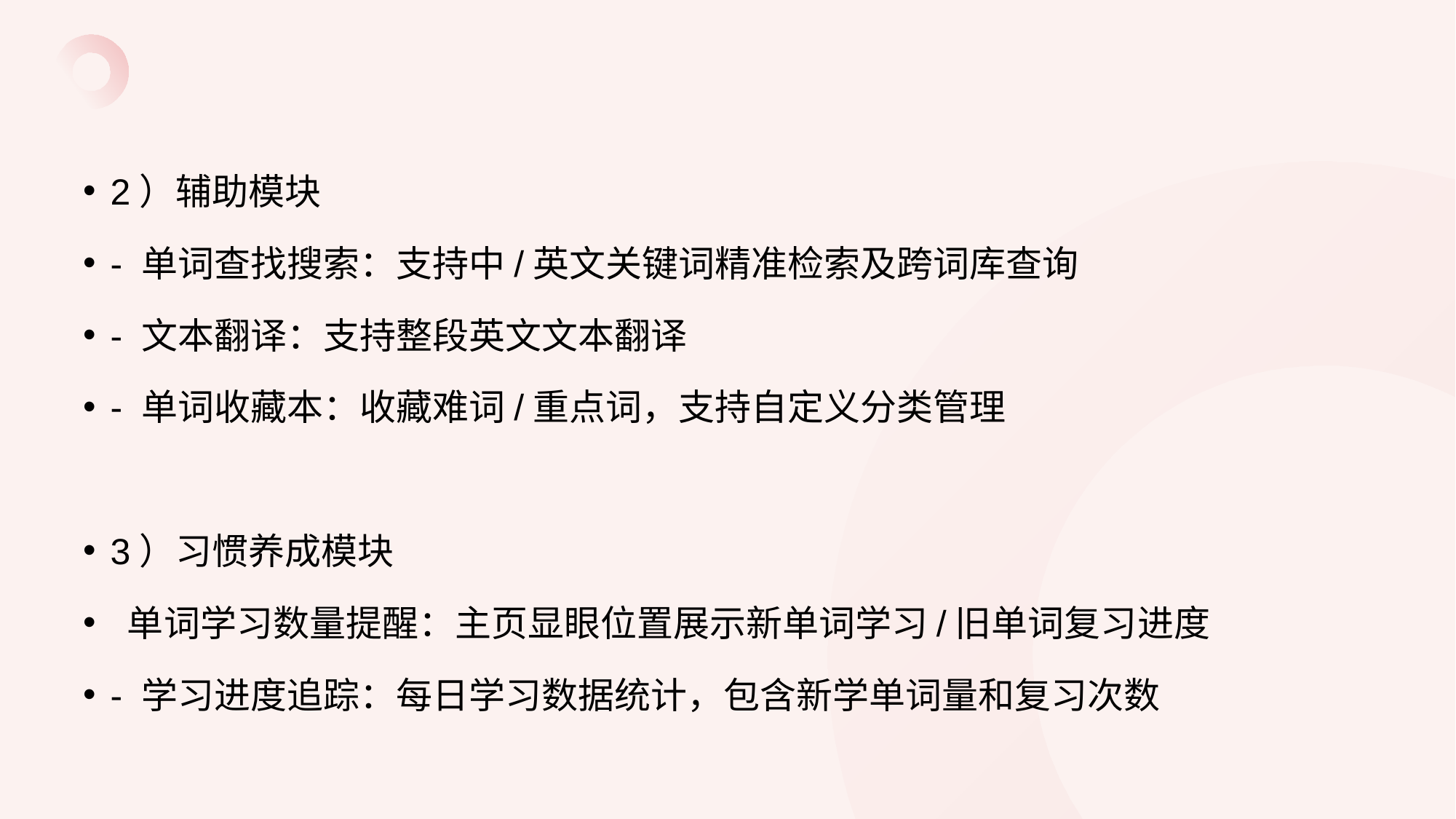

#
2）辅助模块
- 单词查找搜索：支持中/英文关键词精准检索及跨词库查询
- 文本翻译：支持整段英文文本翻译
- 单词收藏本：收藏难词/重点词，支持自定义分类管理

3）习惯养成模块
 单词学习数量提醒：主页显眼位置展示新单词学习/旧单词复习进度
- 学习进度追踪：每日学习数据统计，包含新学单词量和复习次数